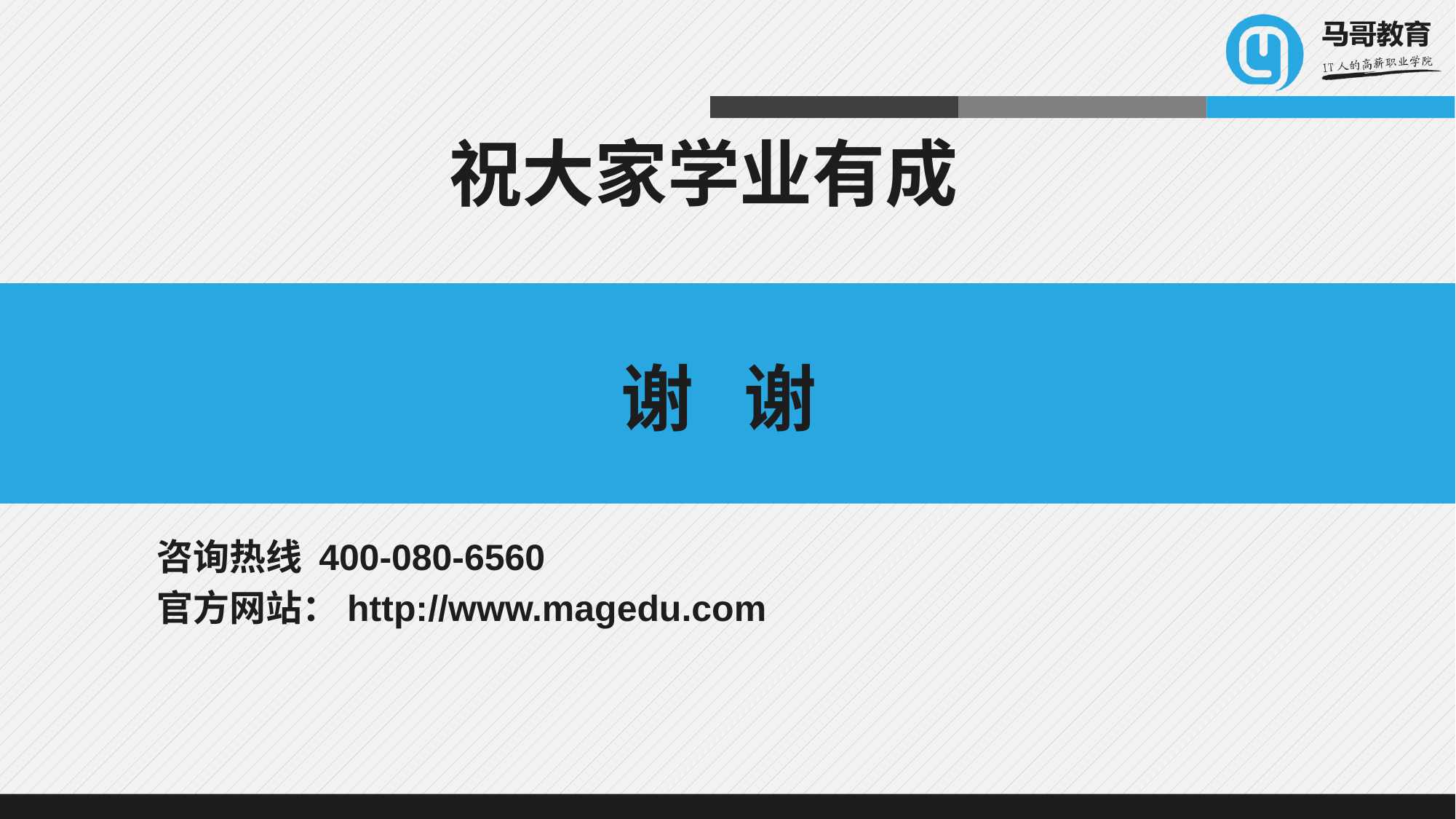

祝大家学业有成
# 谢   谢
咨询热线 400-080-6560
官方网站：http://www.magedu.com